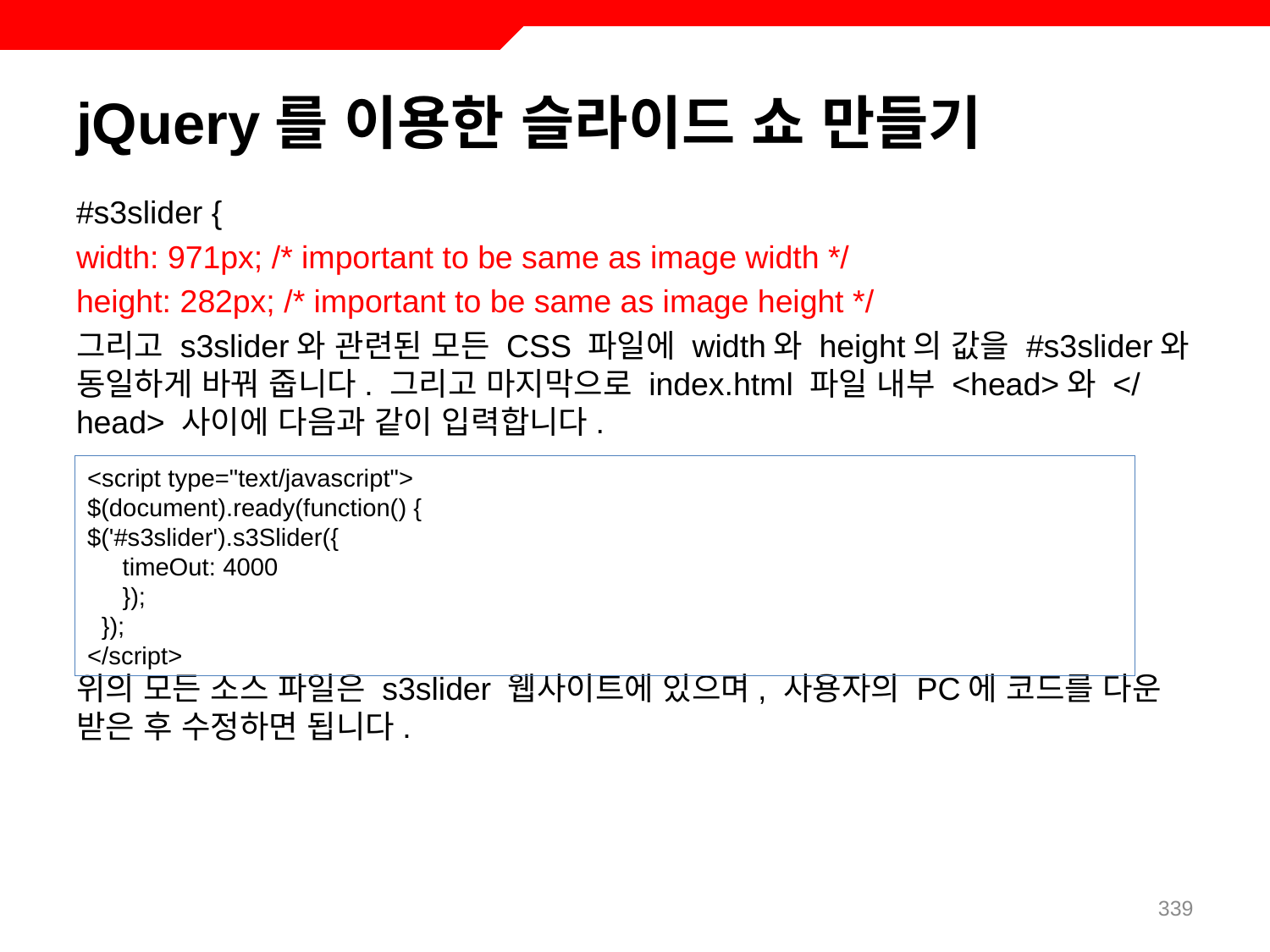

# jQuery를 이용한 슬라이드 쇼 만들기
#s3slider {
width: 971px; /* important to be same as image width */
height: 282px; /* important to be same as image height */
그리고 s3slider와 관련된 모든 CSS 파일에 width와 height의 값을 #s3slider와 동일하게 바꿔 줍니다. 그리고 마지막으로 index.html 파일 내부 <head>와 </head> 사이에 다음과 같이 입력합니다.

위의 모든 소스 파일은 s3slider 웹사이트에 있으며, 사용자의 PC에 코드를 다운 받은 후 수정하면 됩니다.
<script type="text/javascript">
$(document).ready(function() {
$('#s3slider').s3Slider({
     timeOut: 4000
     });
  });
</script>
339